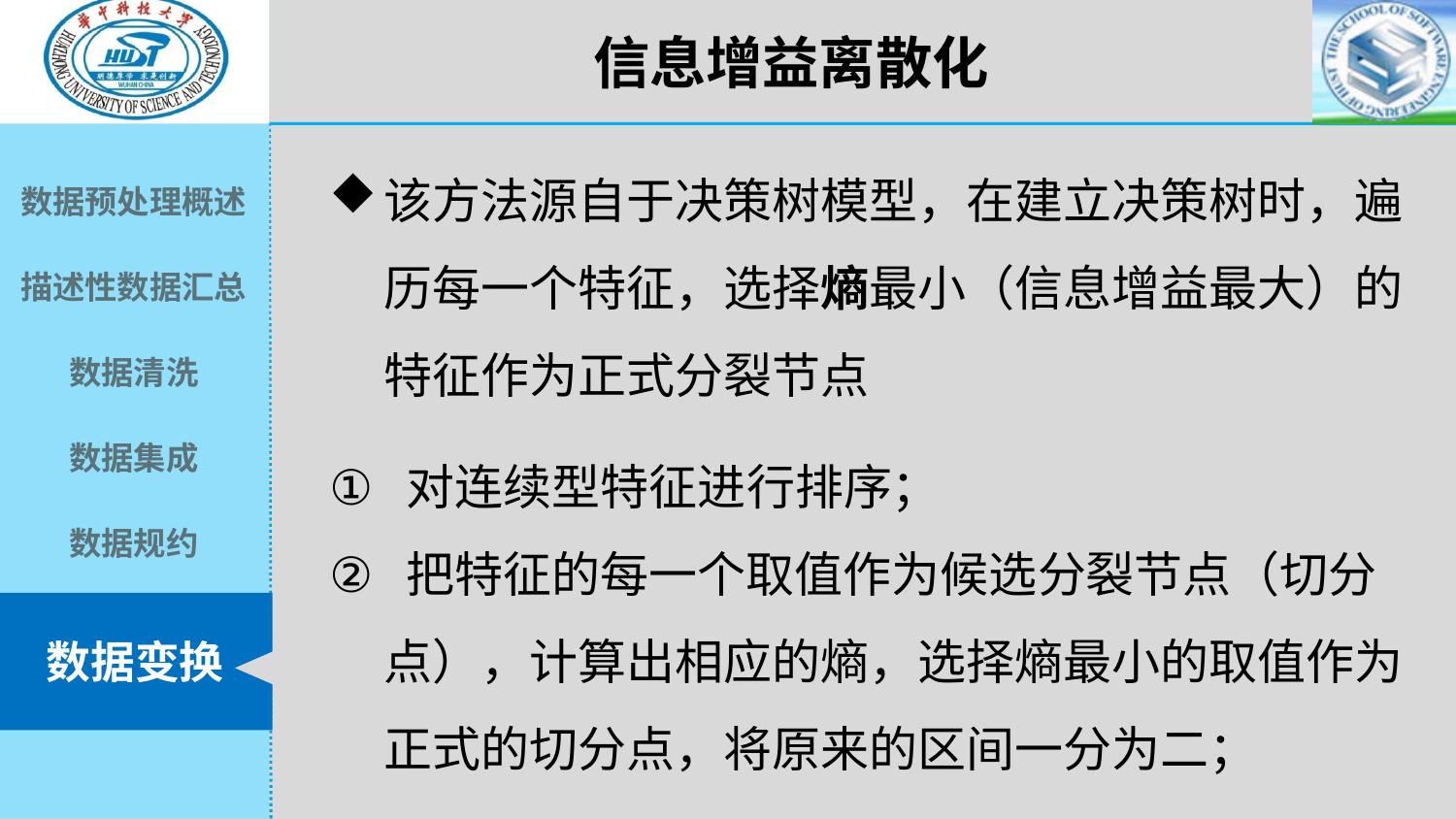

信息增益离散化
该方法源自于决策树模型，在建立决策树时，遍历每一个特征，选择熵最小（信息增益最大）的特征作为正式分裂节点
 对连续型特征进行排序；
 把特征的每一个取值作为候选分裂节点（切分点），计算出相应的熵，选择熵最小的取值作为正式的切分点，将原来的区间一分为二；